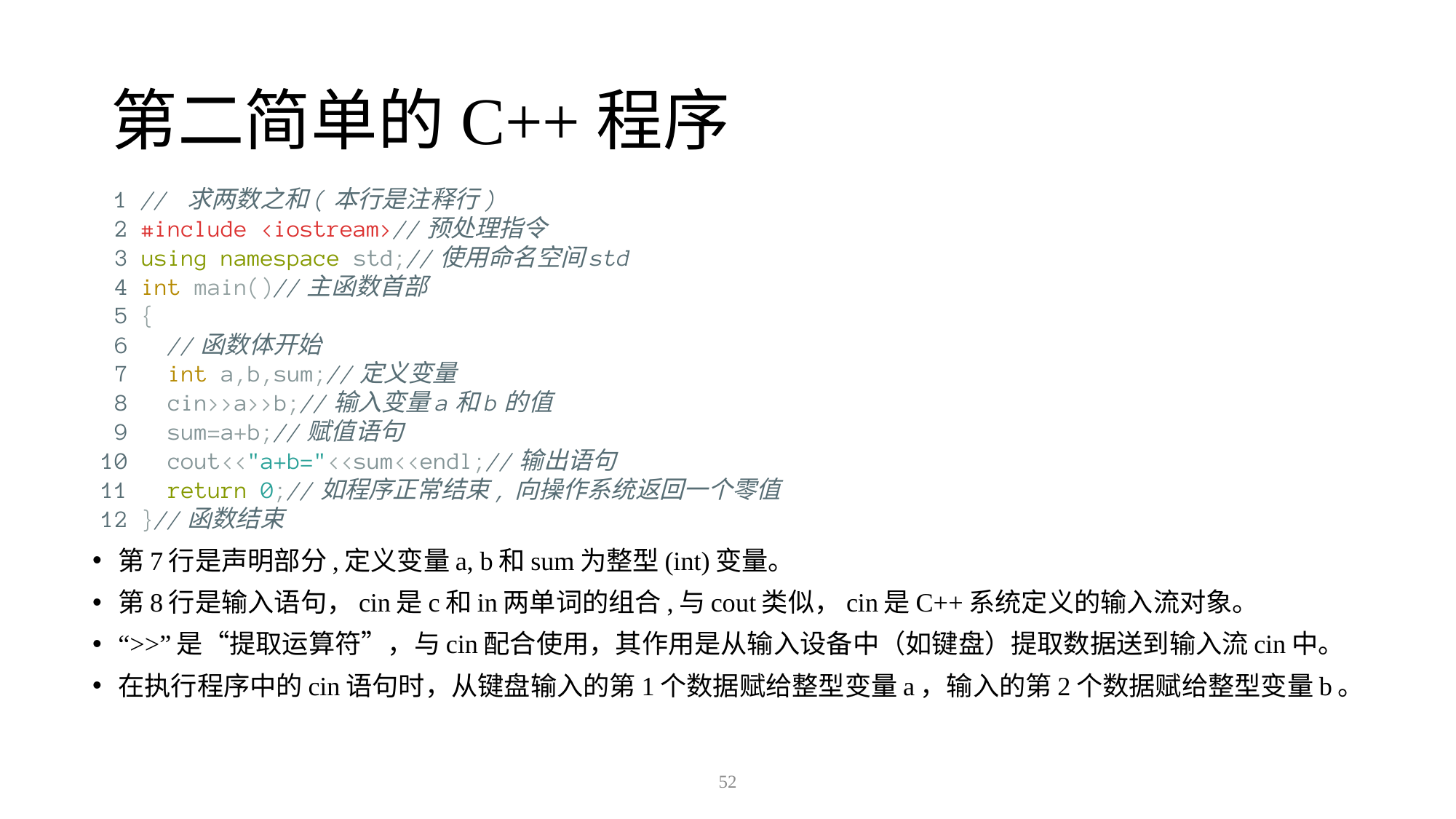

# 第二简单的C++程序
 1 // 求两数之和(本行是注释行)
 2 #include <iostream>//预处理指令
 3 using namespace std;//使用命名空间std
 4 int main()//主函数首部
 5 {
 6   //函数体开始
 7   int a,b,sum;//定义变量
 8   cin>>a>>b;//输入变量a和b的值
 9   sum=a+b;//赋值语句
10   cout<<"a+b="<<sum<<endl;//输出语句
11   return 0;//如程序正常结束,向操作系统返回一个零值
12 }//函数结束
第7行是声明部分,定义变量a, b和sum为整型(int)变量。
第8行是输入语句，cin是c和in两单词的组合,与cout类似，cin是C++系统定义的输入流对象。
“>>”是“提取运算符”，与cin配合使用，其作用是从输入设备中（如键盘）提取数据送到输入流cin中。
在执行程序中的cin语句时，从键盘输入的第1个数据赋给整型变量a，输入的第2个数据赋给整型变量b。
52